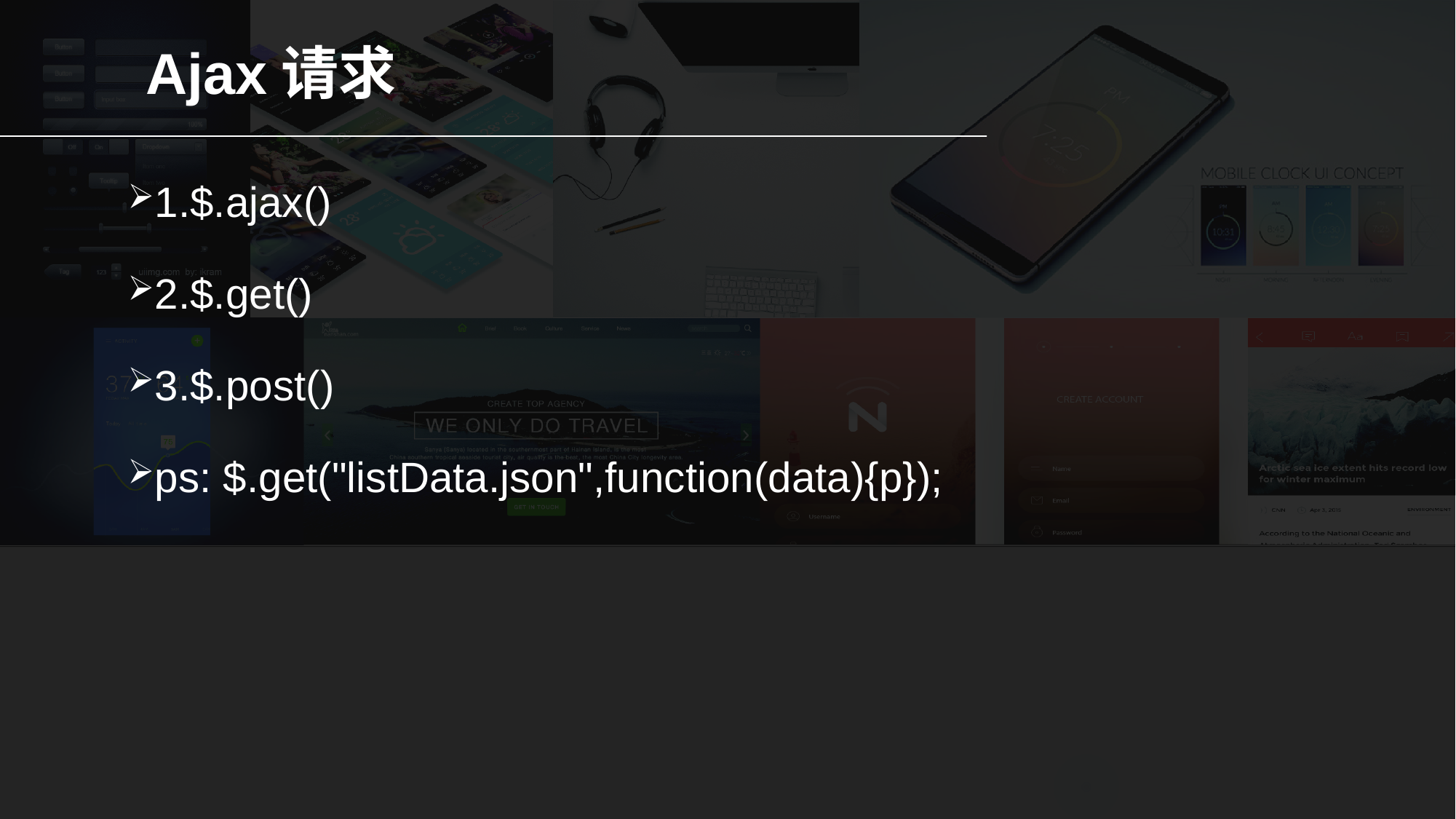

# Ajax请求
1.$.ajax()
2.$.get()
3.$.post()
ps: $.get("listData.json",function(data){p});